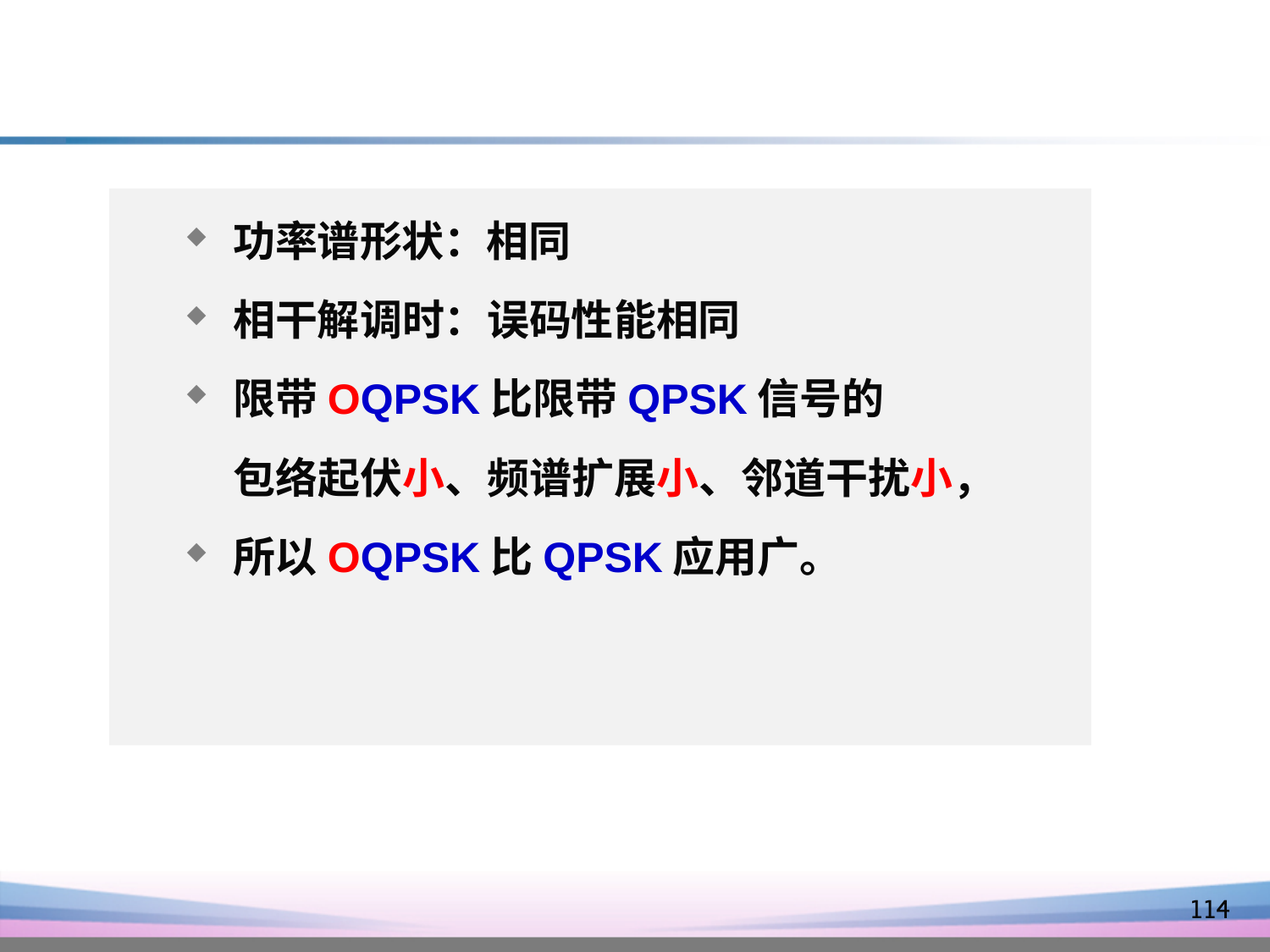

功率谱形状：相同
相干解调时：误码性能相同
限带OQPSK比限带QPSK信号的
    包络起伏小、频谱扩展小、邻道干扰小，
所以OQPSK比QPSK应用广。

114